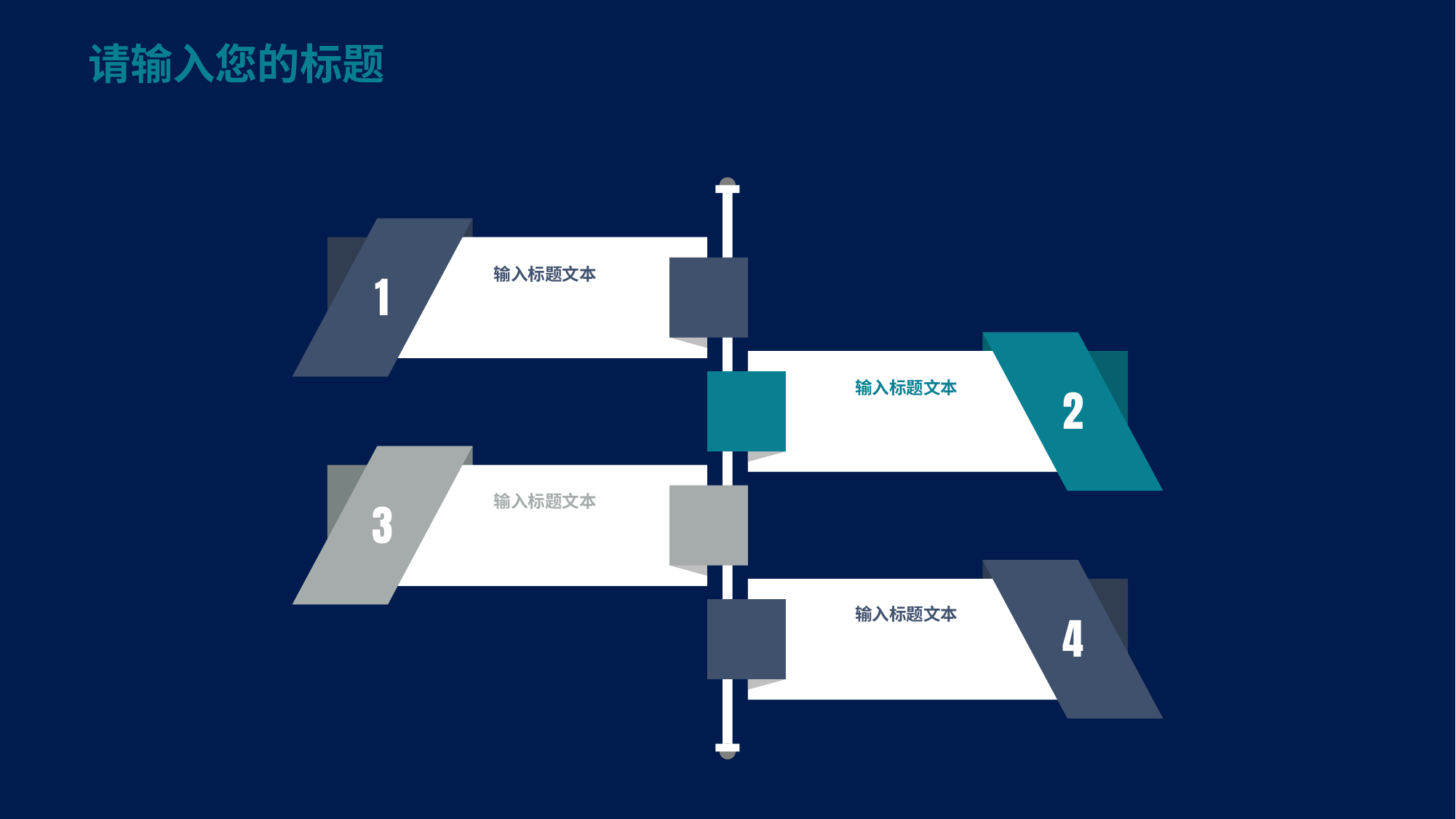

1

输入标题文本
请替换文字内容复制你的内容到此
千图网58PIC.COM

2

输入标题文本
请替换文字内容复制你的内容到此
千图网58PIC.COM

3

输入标题文本
请替换文字内容复制你的内容到此
千图网58PIC.COM

4

输入标题文本
请替换文字内容复制你的内容到此
千图网58PIC.COM